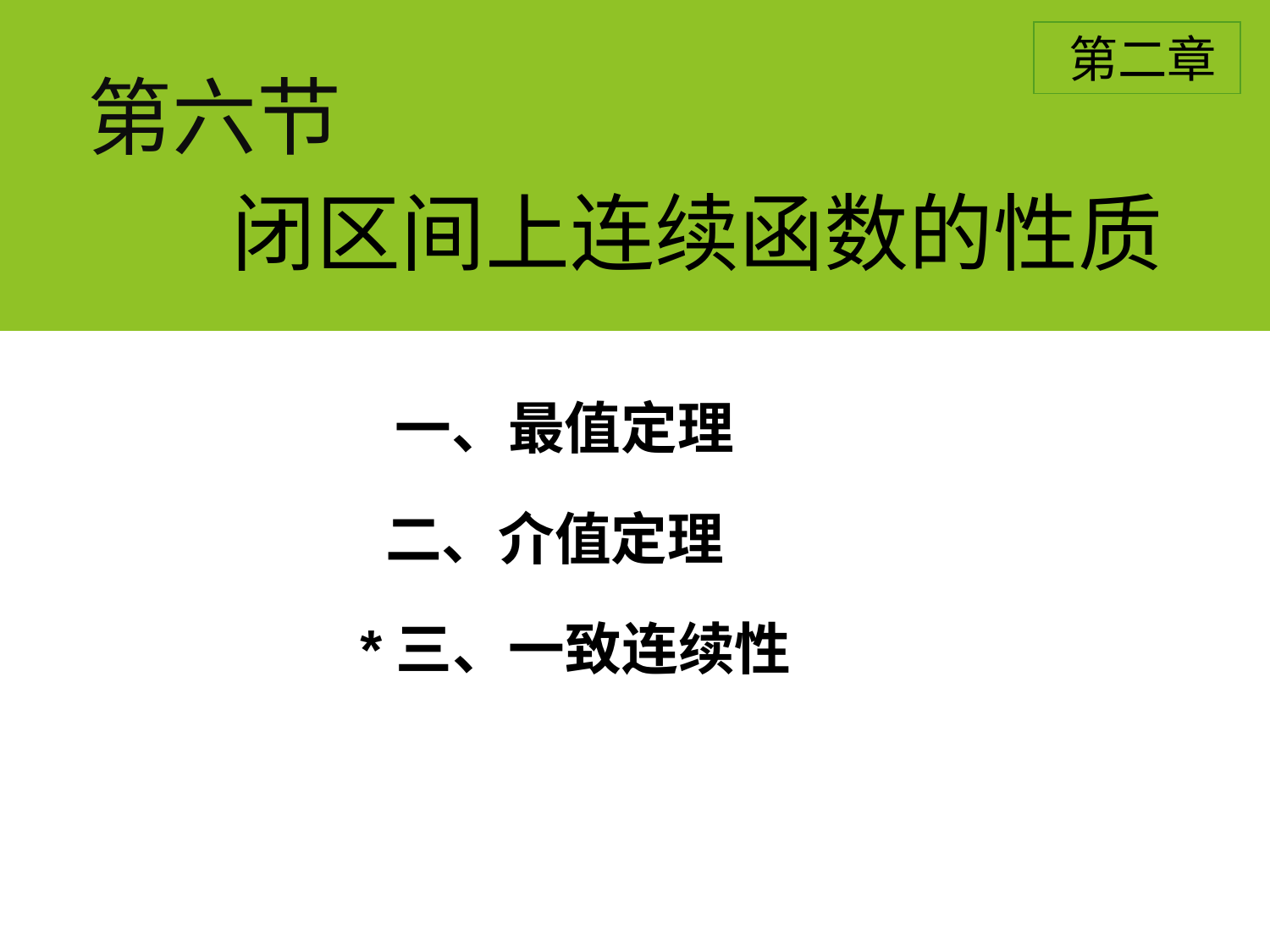

第二章
# 第六节
闭区间上连续函数的性质

一、最值定理
二、介值定理
*三、一致连续性